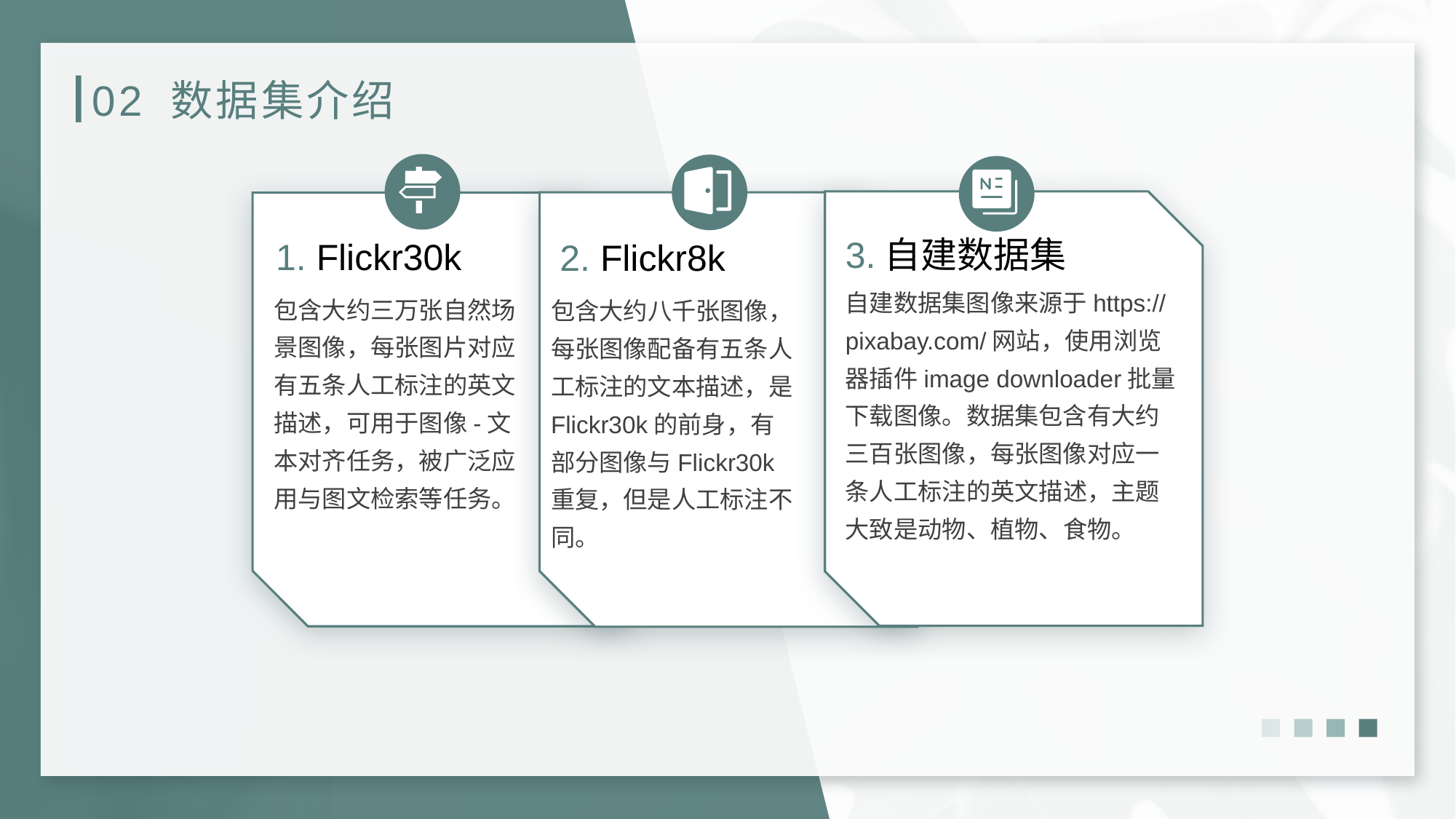

# 02 数据集介绍

3.自建数据集
1. Flickr30k
2. Flickr8k
自建数据集图像来源于https://pixabay.com/网站，使用浏览器插件image downloader批量下载图像。数据集包含有大约三百张图像，每张图像对应一条人工标注的英文描述，主题大致是动物、植物、食物。
包含大约三万张自然场景图像，每张图片对应有五条人工标注的英文描述，可用于图像-文本对齐任务，被广泛应用与图文检索等任务。
包含大约八千张图像，每张图像配备有五条人工标注的文本描述，是Flickr30k的前身，有部分图像与Flickr30k重复，但是人工标注不同。